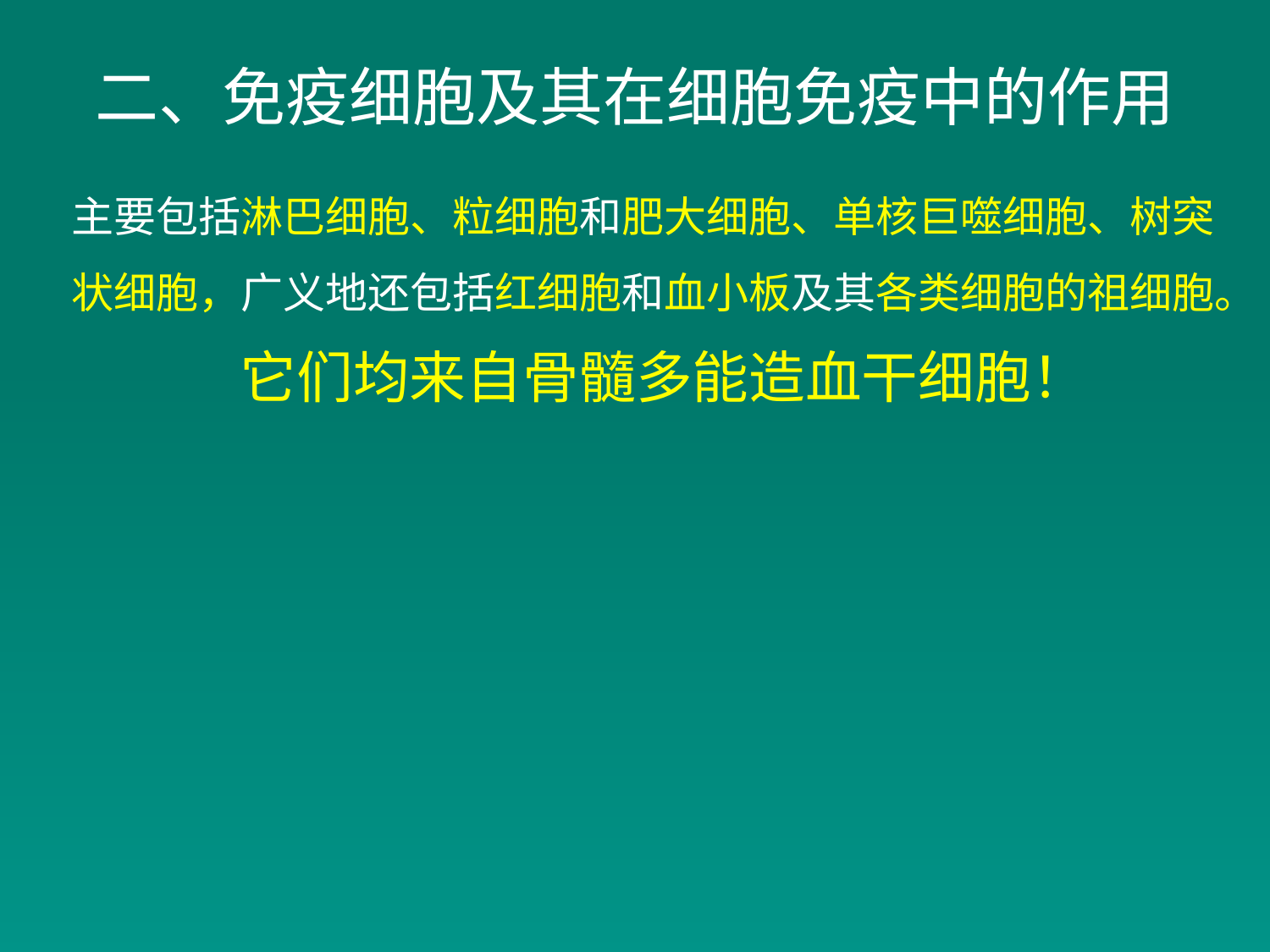

二、免疫细胞及其在细胞免疫中的作用
主要包括淋巴细胞、粒细胞和肥大细胞、单核巨噬细胞、树突
状细胞，广义地还包括红细胞和血小板及其各类细胞的祖细胞。
它们均来自骨髓多能造血干细胞！